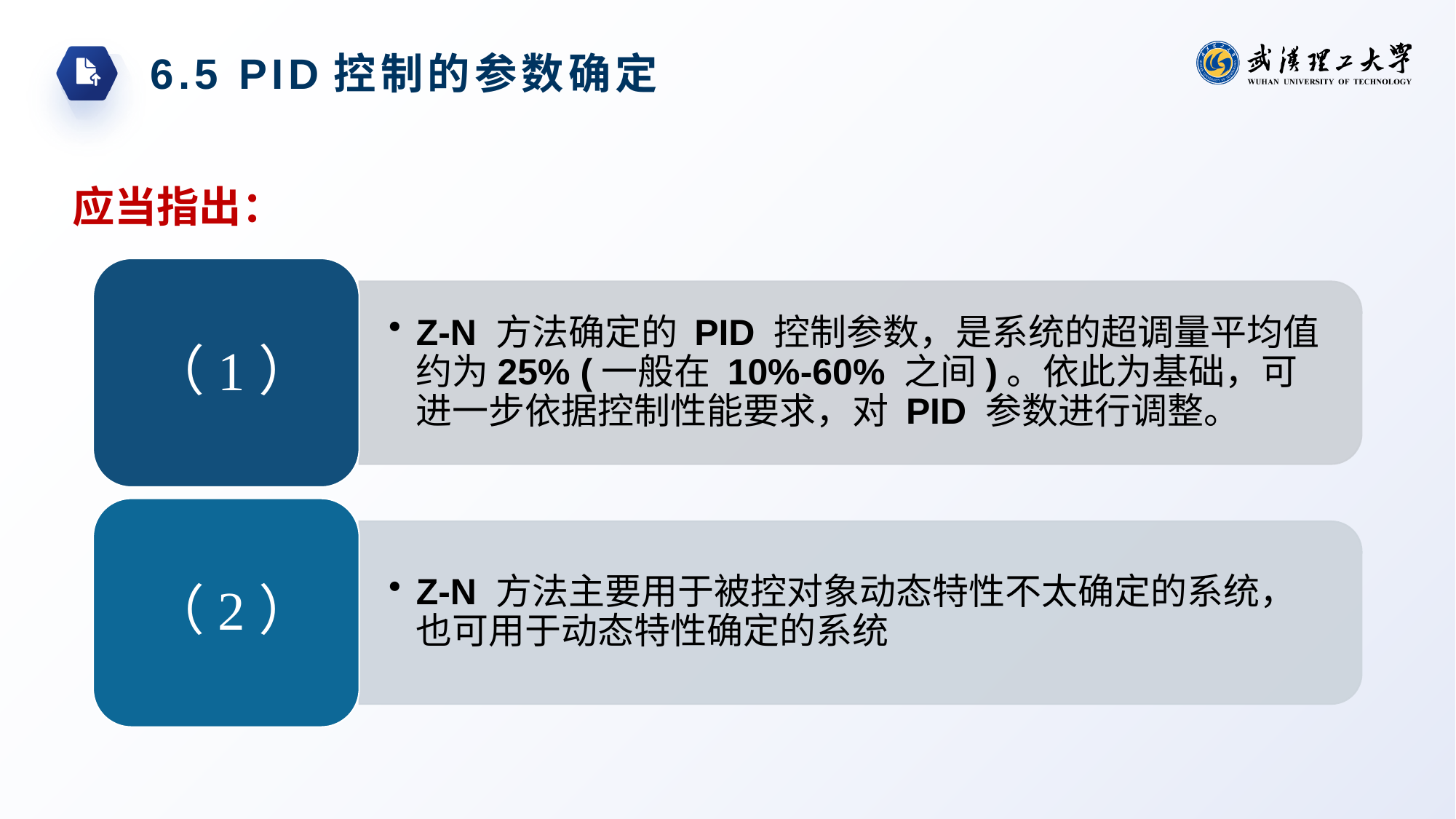

6.5 PID控制的参数确定
应当指出：
Z-N 方法确定的 PID 控制参数，是系统的超调量平均值约为25% (一般在 10%-60% 之间)。依此为基础，可进一步依据控制性能要求，对 PID 参数进行调整。
（1）
Z-N 方法主要用于被控对象动态特性不太确定的系统，也可用于动态特性确定的系统
（2）